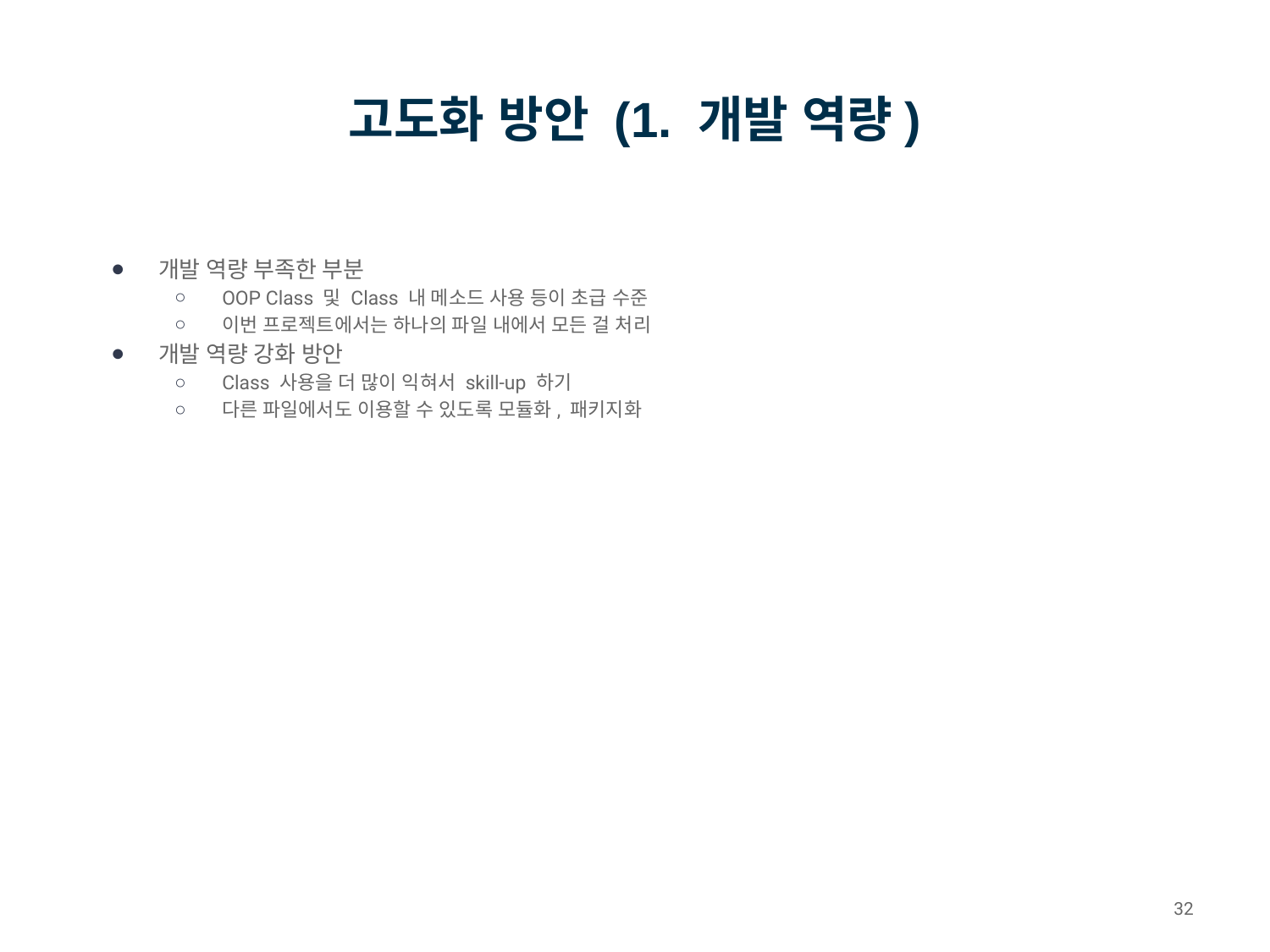

# 고도화 방안 (1. 개발 역량)
개발 역량 부족한 부분
OOP Class 및 Class 내 메소드 사용 등이 초급 수준
이번 프로젝트에서는 하나의 파일 내에서 모든 걸 처리
개발 역량 강화 방안
Class 사용을 더 많이 익혀서 skill-up 하기
다른 파일에서도 이용할 수 있도록 모듈화, 패키지화
32